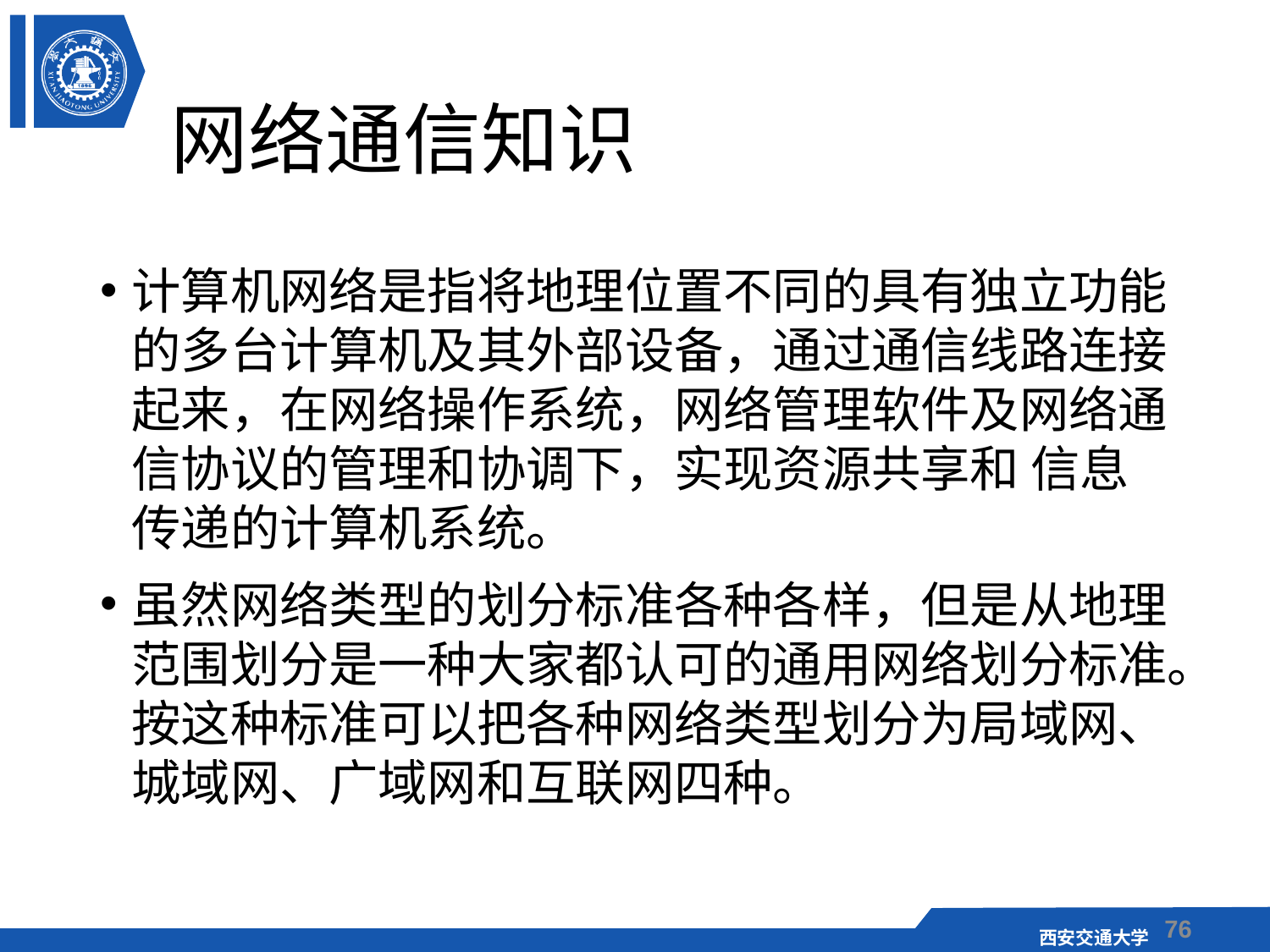

# 网络通信知识
计算机网络是指将地理位置不同的具有独立功能的多台计算机及其外部设备，通过通信线路连接起来，在网络操作系统，网络管理软件及网络通信协议的管理和协调下，实现资源共享和 信息传递的计算机系统。
虽然网络类型的划分标准各种各样，但是从地理范围划分是一种大家都认可的通用网络划分标准。按这种标准可以把各种网络类型划分为局域网、城域网、广域网和互联网四种。

76